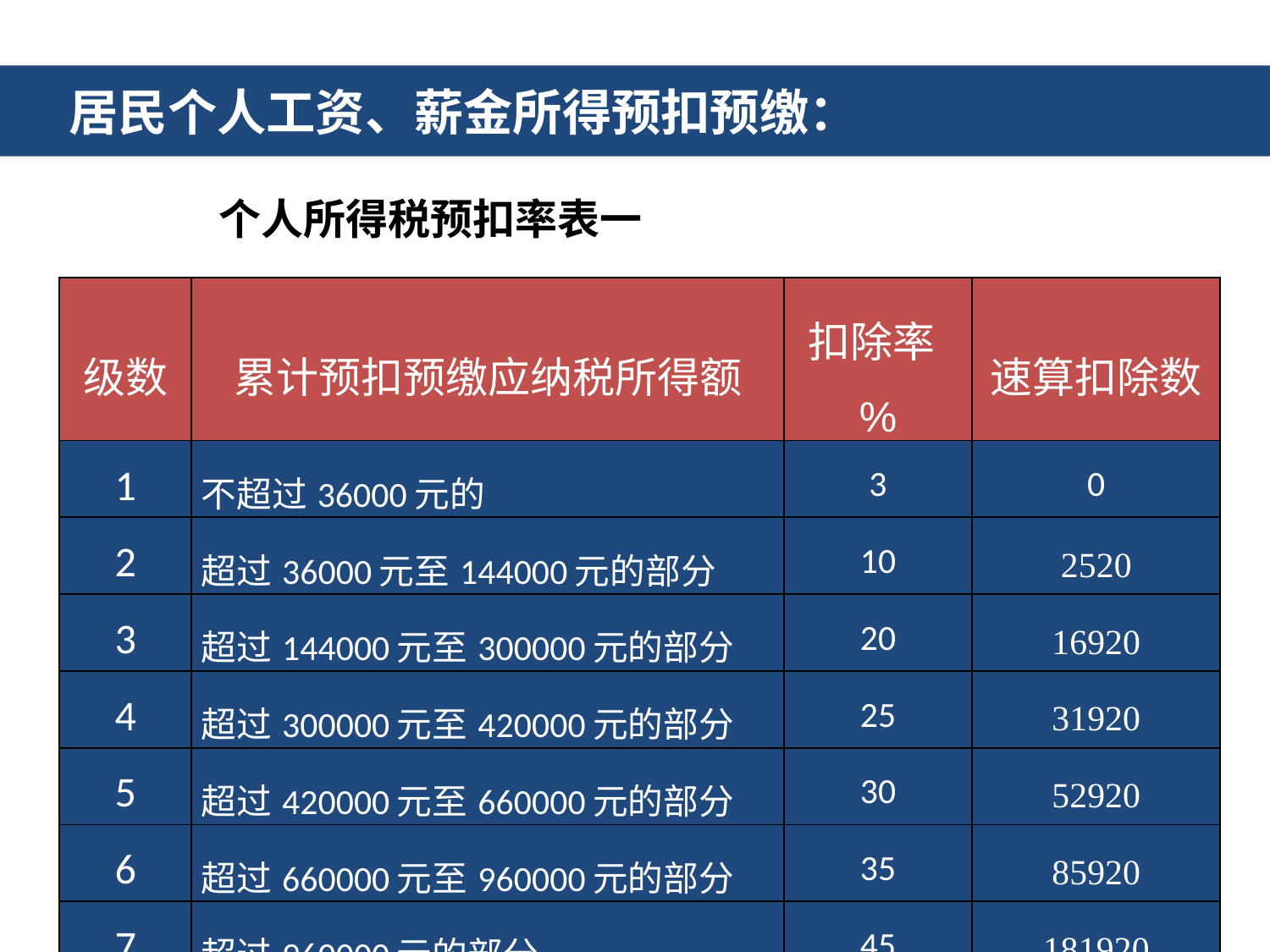

居民个人工资、薪金所得预扣预缴：
个人所得税预扣率表一
| 级数 | 累计预扣预缴应纳税所得额 | 扣除率% | 速算扣除数 |
| --- | --- | --- | --- |
| 1 | 不超过36000元的 | 3 | 0 |
| 2 | 超过36000元至144000元的部分 | 10 | 2520 |
| 3 | 超过144000元至300000元的部分 | 20 | 16920 |
| 4 | 超过300000元至420000元的部分 | 25 | 31920 |
| 5 | 超过420000元至660000元的部分 | 30 | 52920 |
| 6 | 超过660000元至960000元的部分 | 35 | 85920 |
| 7 | 超过960000元的部分 | 45 | 181920 |